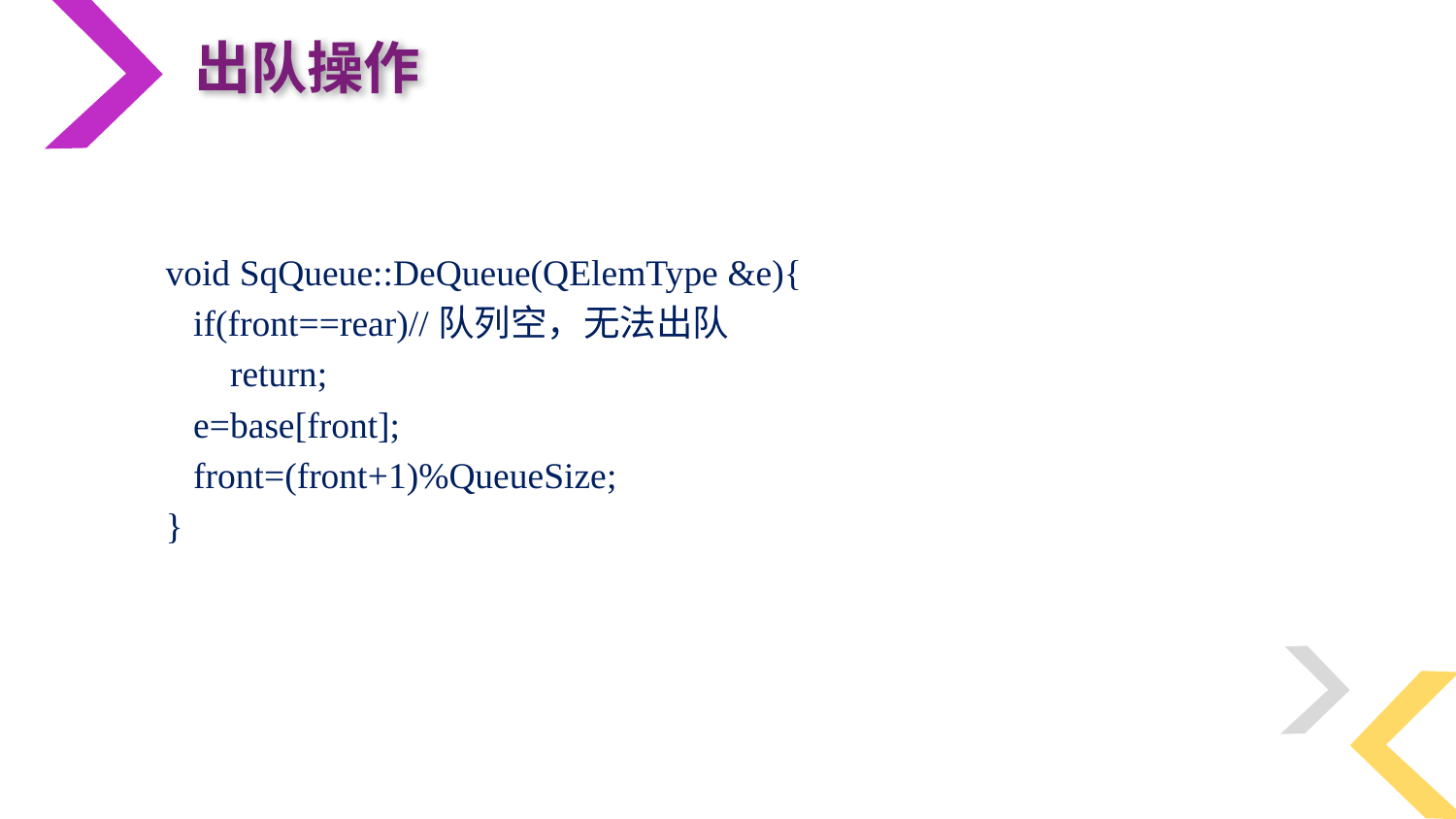

出队操作
void SqQueue::DeQueue(QElemType &e){
   if(front==rear)//队列空，无法出队
       return;
   e=base[front];
   front=(front+1)%QueueSize;
}